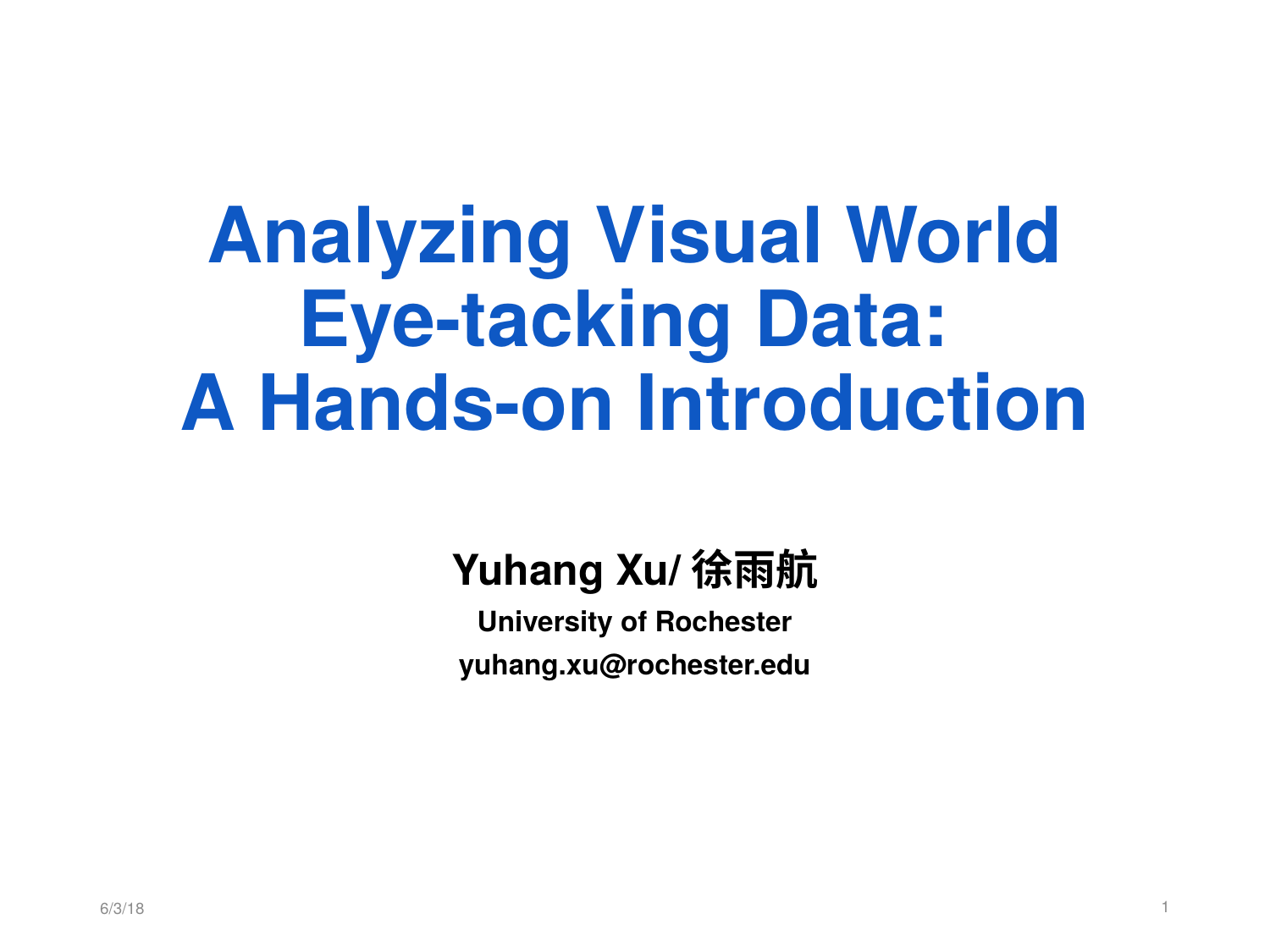

# Analyzing Visual World Eye-tacking Data: A Hands-on Introduction
Yuhang Xu/徐雨航
University of Rochester
yuhang.xu@rochester.edu
6/3/18

1